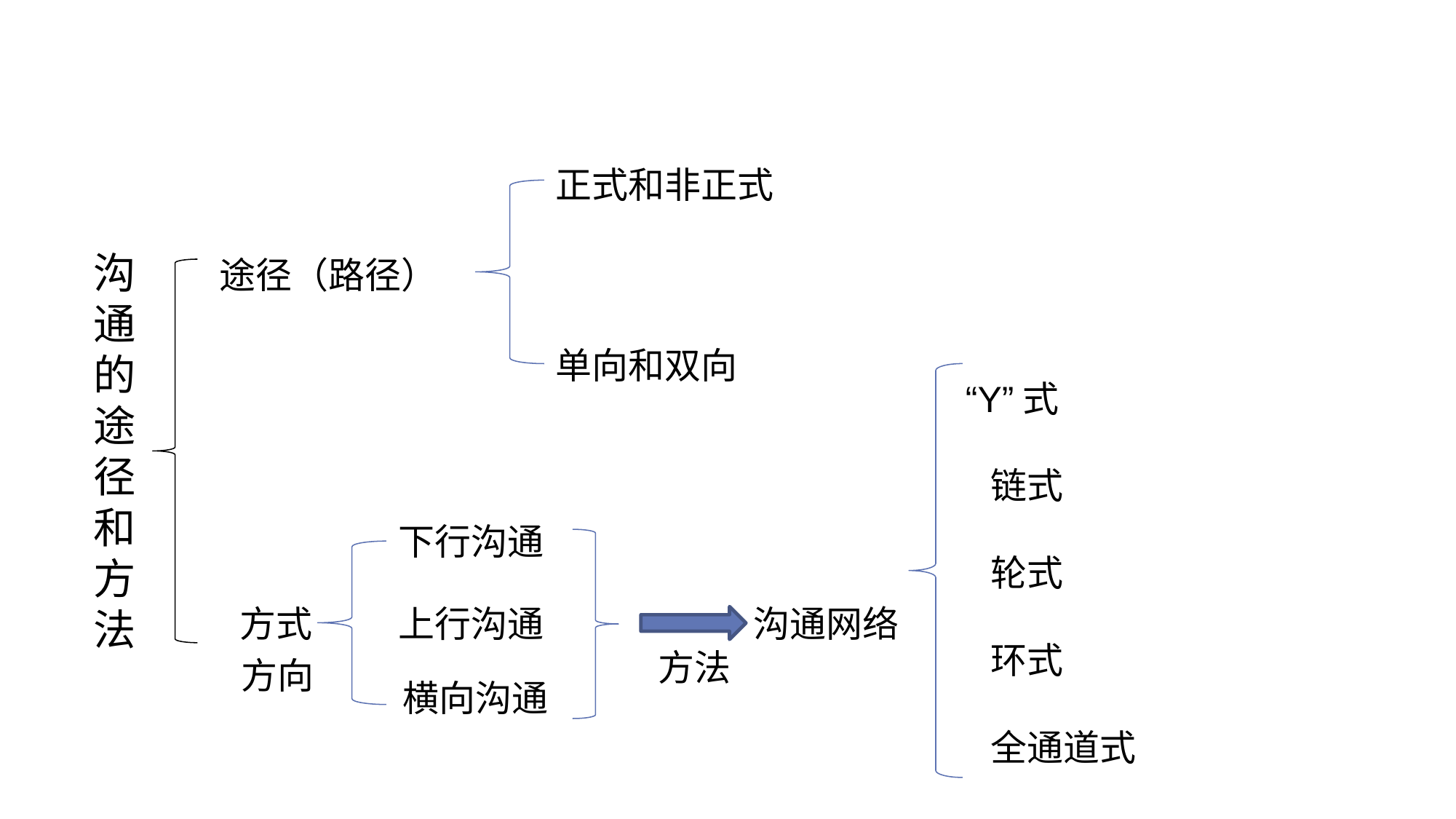

正式和非正式

沟通的途径和方法
途径（路径）

单向和双向

“Y”式

链式

轮式

环式

全通道式
下行沟通

方式
上行沟通
沟通网络

方法
方向
横向沟通